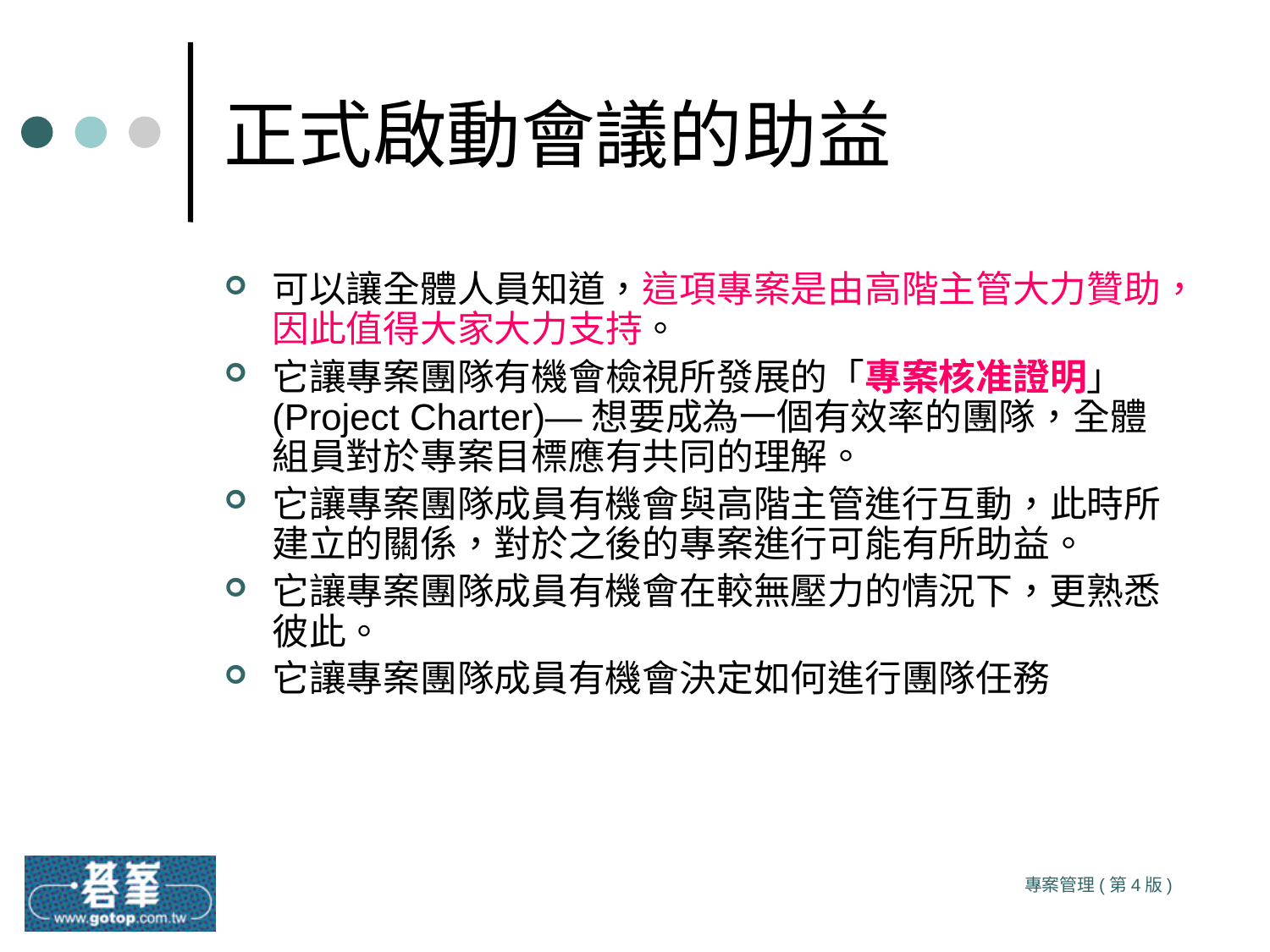

# 正式啟動會議的助益
可以讓全體人員知道，這項專案是由高階主管大力贊助，因此值得大家大力支持。
它讓專案團隊有機會檢視所發展的「專案核准證明」(Project Charter)—想要成為一個有效率的團隊，全體組員對於專案目標應有共同的理解。
它讓專案團隊成員有機會與高階主管進行互動，此時所建立的關係，對於之後的專案進行可能有所助益。
它讓專案團隊成員有機會在較無壓力的情況下，更熟悉彼此。
它讓專案團隊成員有機會決定如何進行團隊任務
專案管理(第4版)